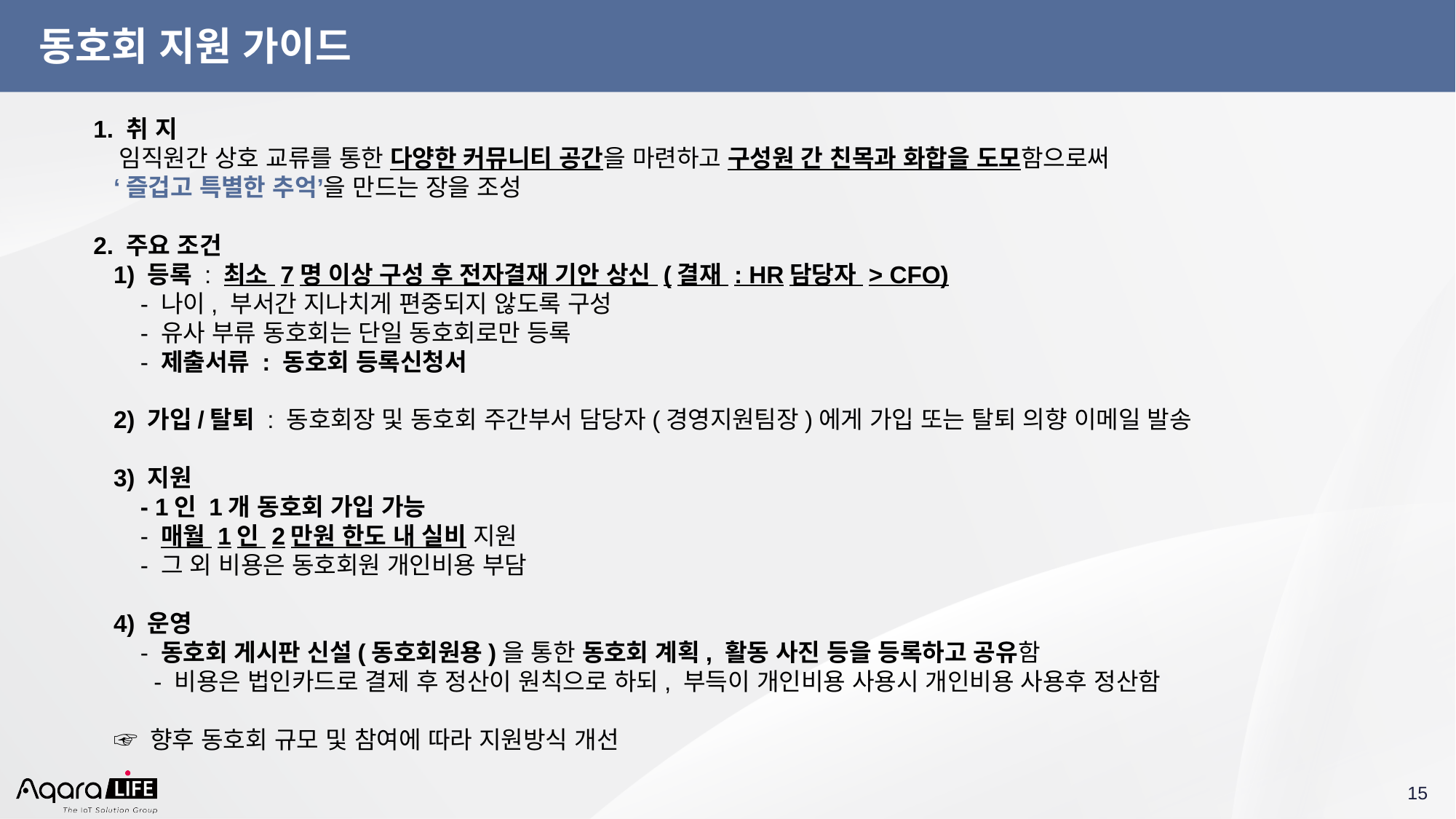

# 동호회 지원 가이드
1. 취 지
   임직원간 상호 교류를 통한 다양한 커뮤니티 공간을 마련하고 구성원 간 친목과 화합을 도모함으로써
   ‘즐겁고 특별한 추억’을 만드는 장을 조성
 
2. 주요 조건
   1) 등록 : 최소 7명 이상 구성 후 전자결재 기안 상신 (결재 : HR담당자 > CFO)
       - 나이, 부서간 지나치게 편중되지 않도록 구성
       - 유사 부류 동호회는 단일 동호회로만 등록
       - 제출서류 : 동호회 등록신청서

   2) 가입/탈퇴 : 동호회장 및 동호회 주간부서 담당자(경영지원팀장)에게 가입 또는 탈퇴 의향 이메일 발송
   3) 지원
       - 1인 1개 동호회 가입 가능
       - 매월 1인 2만원 한도 내 실비 지원
       - 그 외 비용은 동호회원 개인비용 부담
   4) 운영
       - 동호회 게시판 신설(동호회원용)을 통한 동호회 계획, 활동 사진 등을 등록하고 공유함
         - 비용은 법인카드로 결제 후 정산이 원칙으로 하되, 부득이 개인비용 사용시 개인비용 사용후 정산함

   ☞ 향후 동호회 규모 및 참여에 따라 지원방식 개선
15